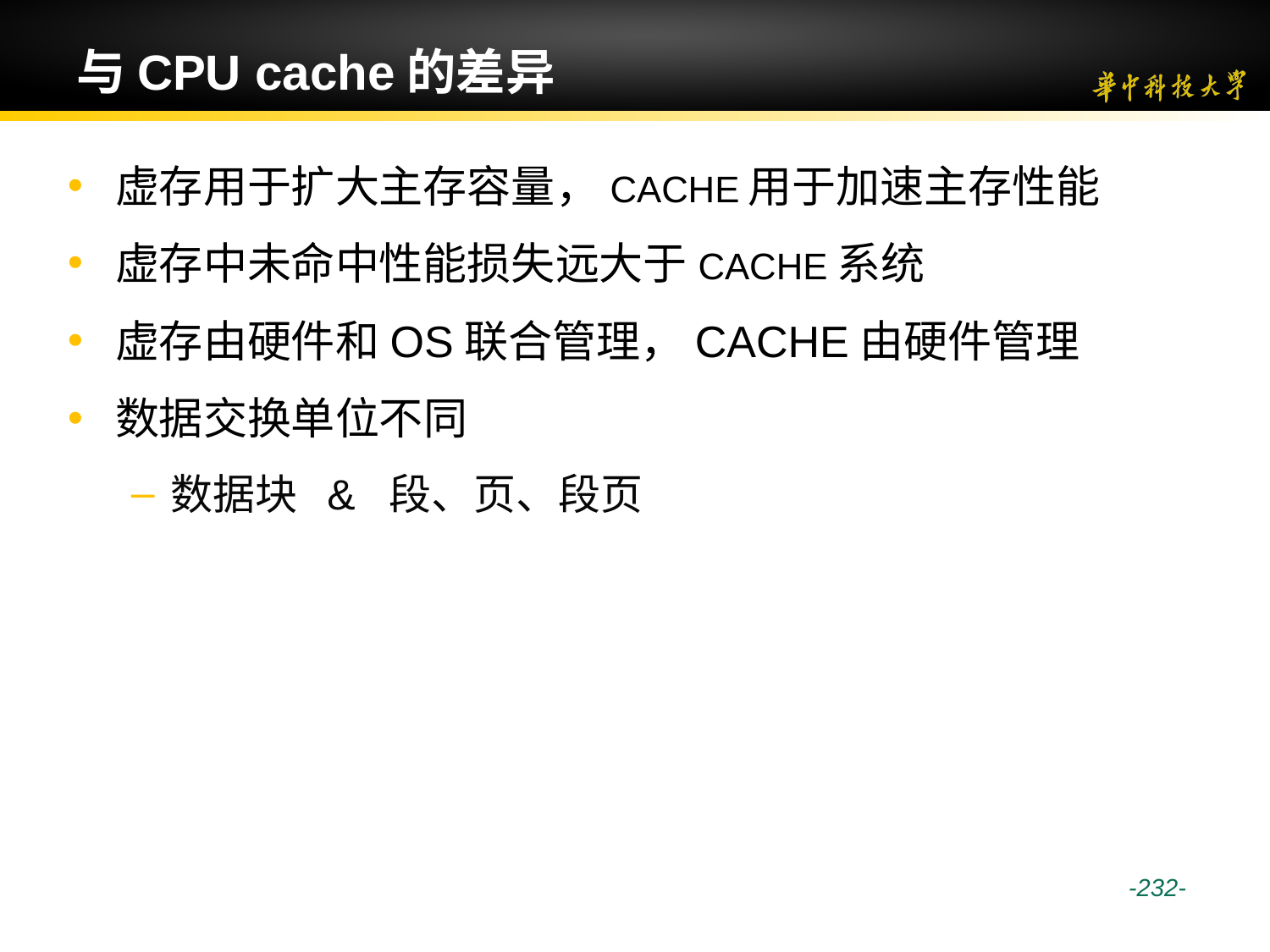

# 与CPU cache的差异
虚存用于扩大主存容量，CACHE用于加速主存性能
虚存中未命中性能损失远大于CACHE系统
虚存由硬件和OS联合管理，CACHE由硬件管理
数据交换单位不同
数据块  &  段、页、段页
 -232-